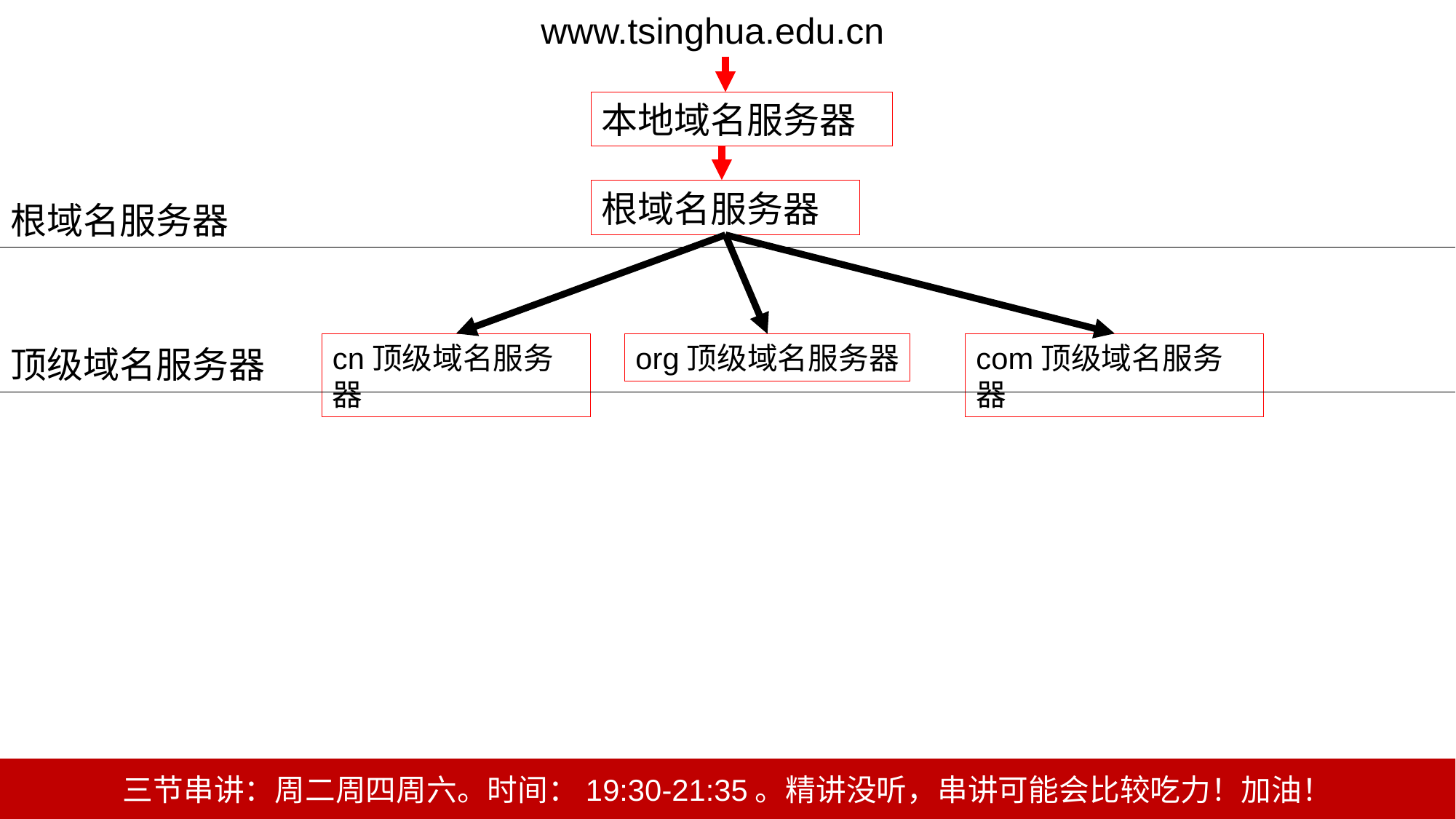

www.tsinghua.edu.cn
本地域名服务器
根域名服务器
根域名服务器
cn顶级域名服务器
com顶级域名服务器
org顶级域名服务器
顶级域名服务器